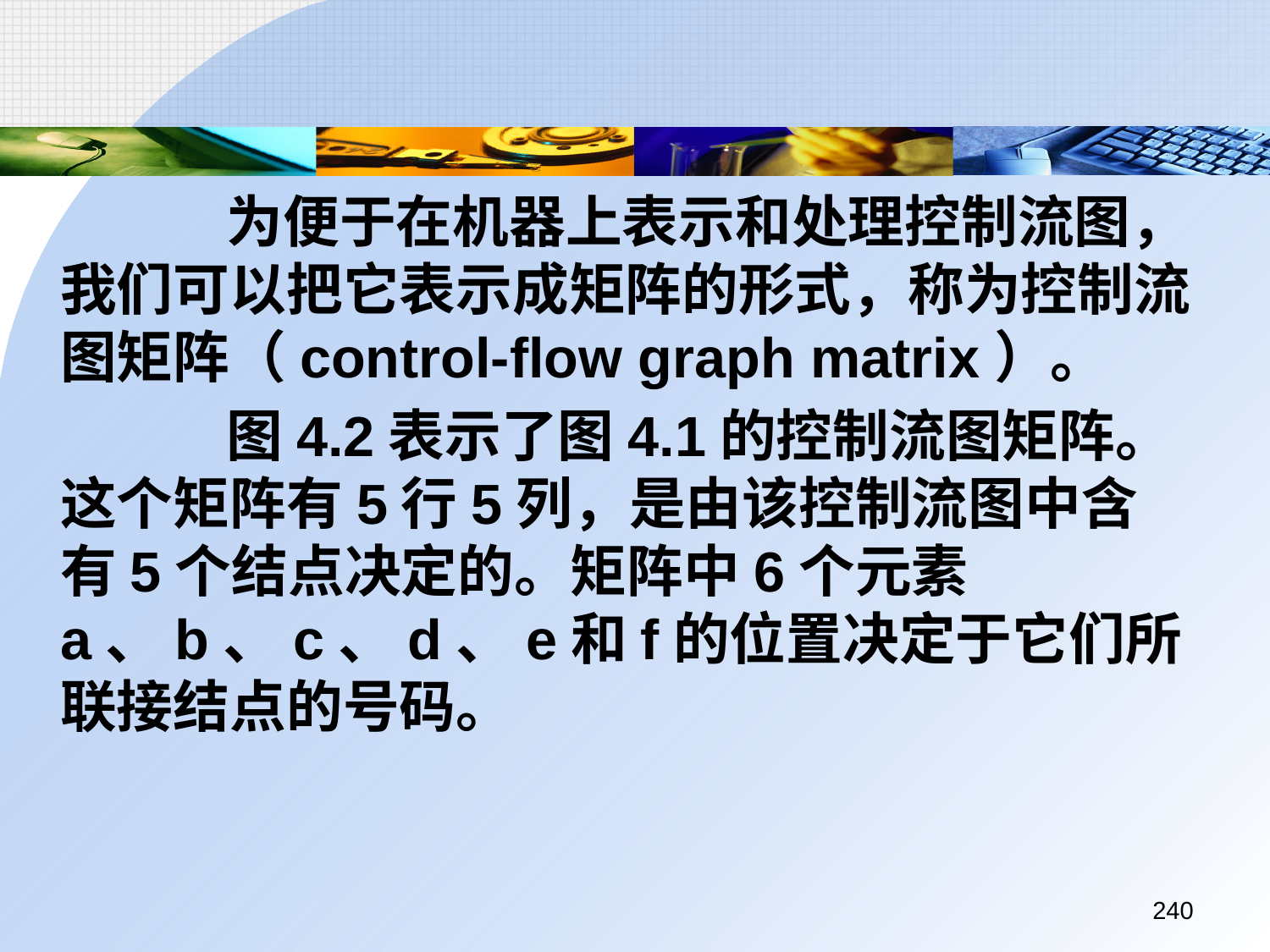

为便于在机器上表示和处理控制流图，我们可以把它表示成矩阵的形式，称为控制流图矩阵（control-flow graph matrix）。
		  图4.2表示了图4.1的控制流图矩阵。这个矩阵有5行5列，是由该控制流图中含有5个结点决定的。矩阵中6个元素a、b、c、d、e和f的位置决定于它们所联接结点的号码。
240